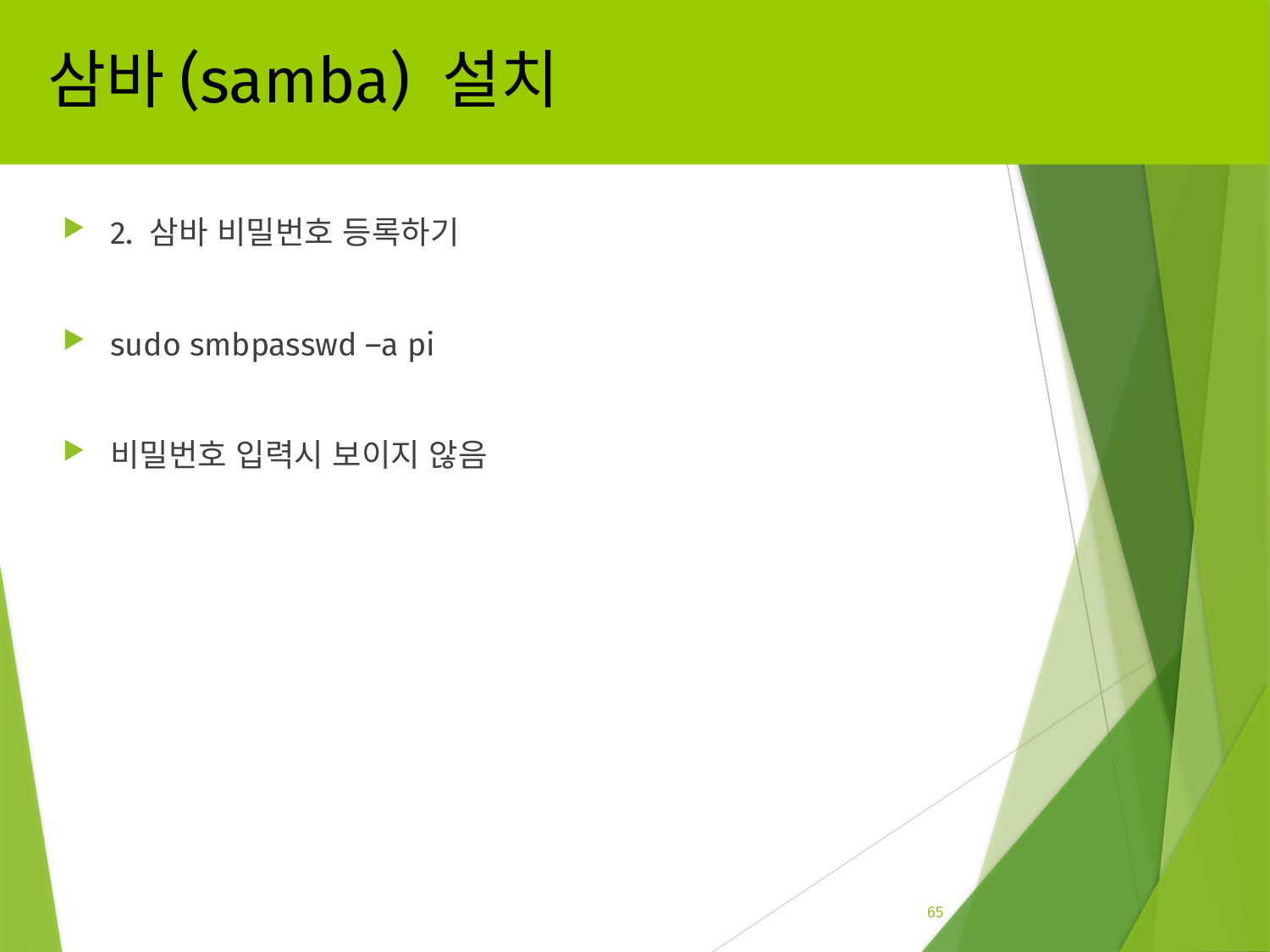

# 삼바(samba) 설치
2. 삼바 비밀번호 등록하기

sudo smbpasswd –a pi

비밀번호 입력시 보이지 않음
65